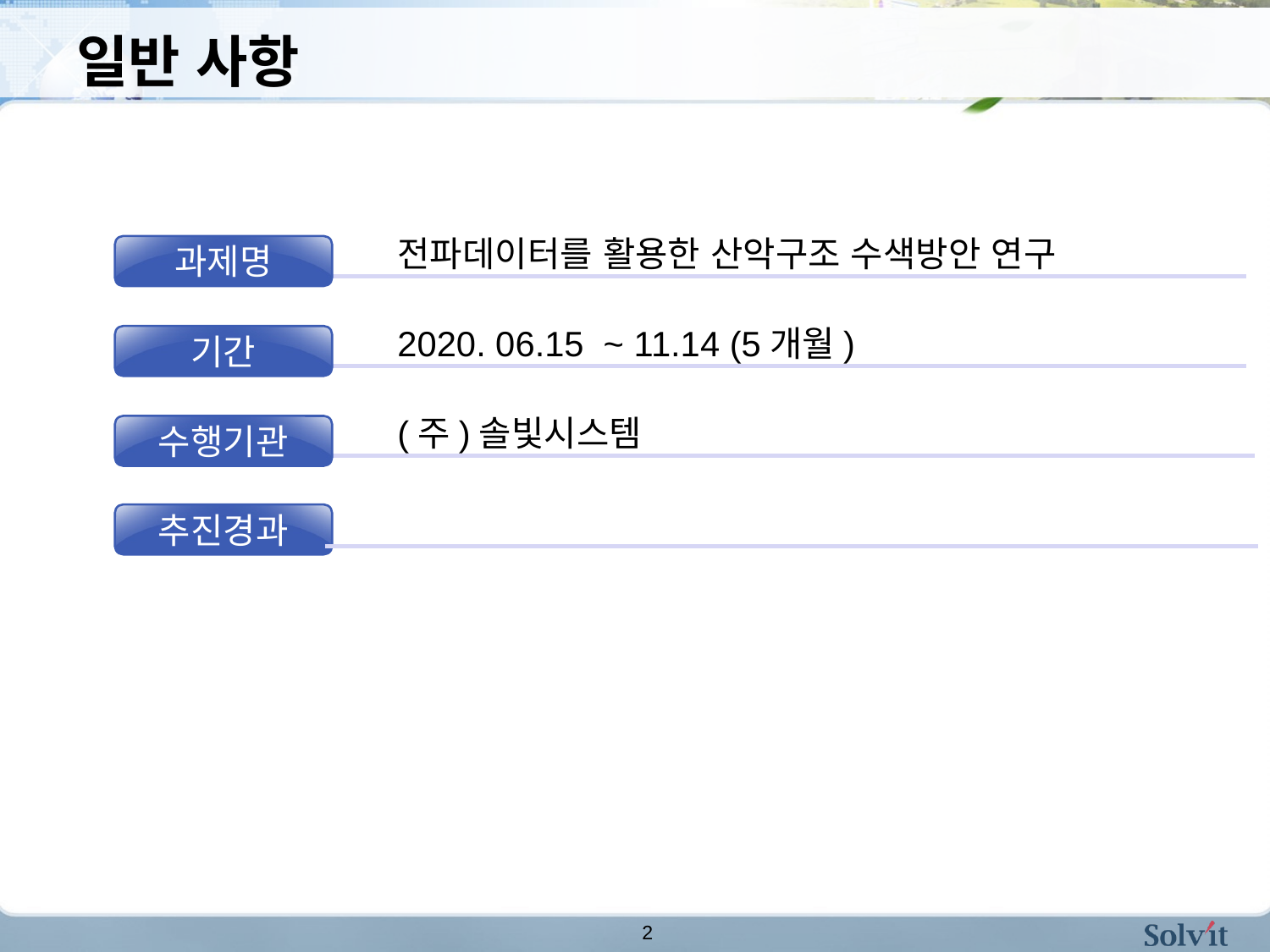

# 일반 사항
전파데이터를 활용한 산악구조 수색방안 연구
과제명
2020. 06.15  ~ 11.14 (5개월)
기간
(주)솔빛시스템
수행기관

추진경과
2